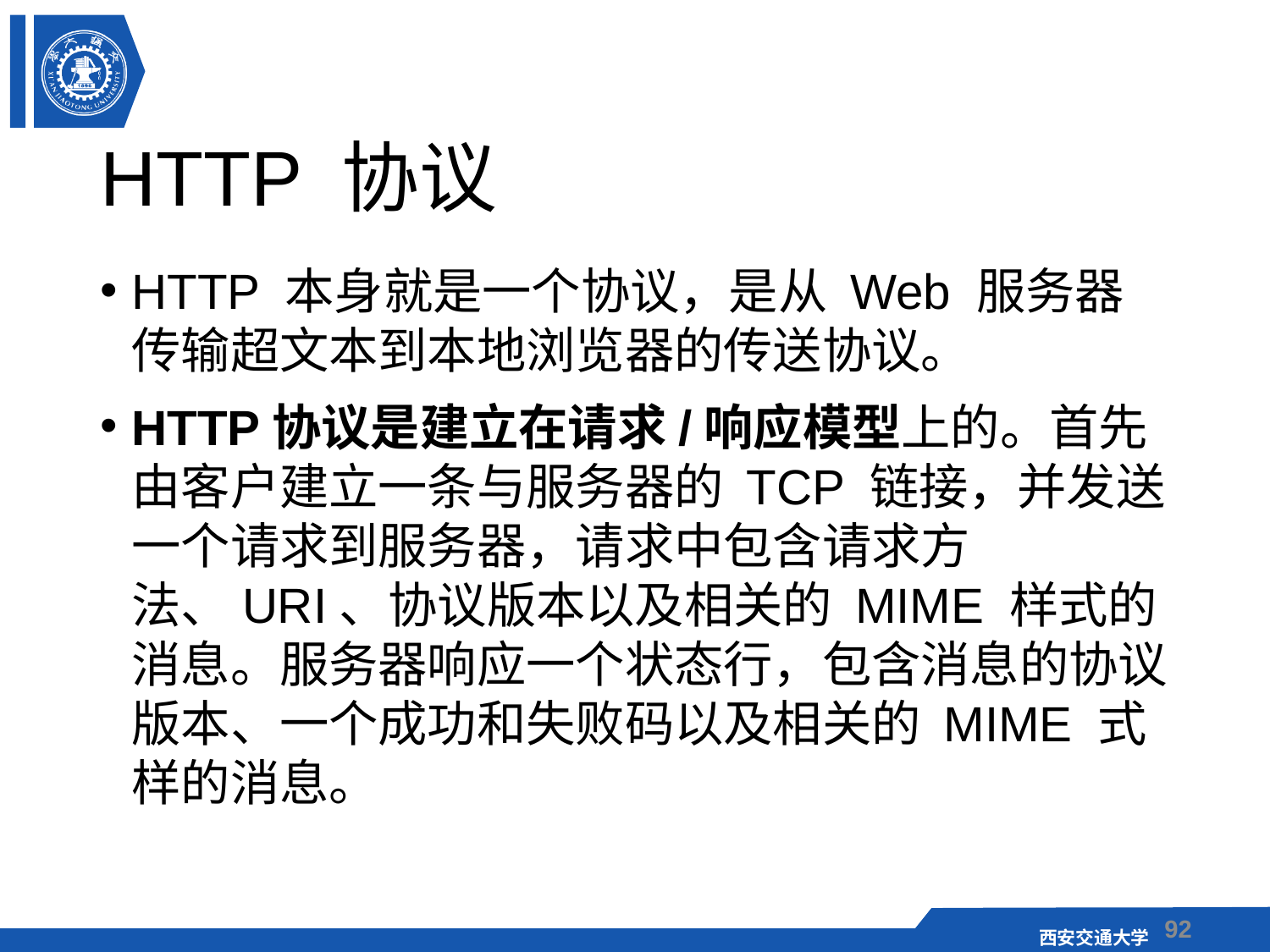

# HTTP 协议
HTTP 本身就是一个协议，是从 Web 服务器传输超文本到本地浏览器的传送协议。
HTTP协议是建立在请求/响应模型上的。首先由客户建立一条与服务器的 TCP 链接，并发送一个请求到服务器，请求中包含请求方法、URI、协议版本以及相关的 MIME 样式的消息。服务器响应一个状态行，包含消息的协议版本、一个成功和失败码以及相关的 MIME 式样的消息。

92